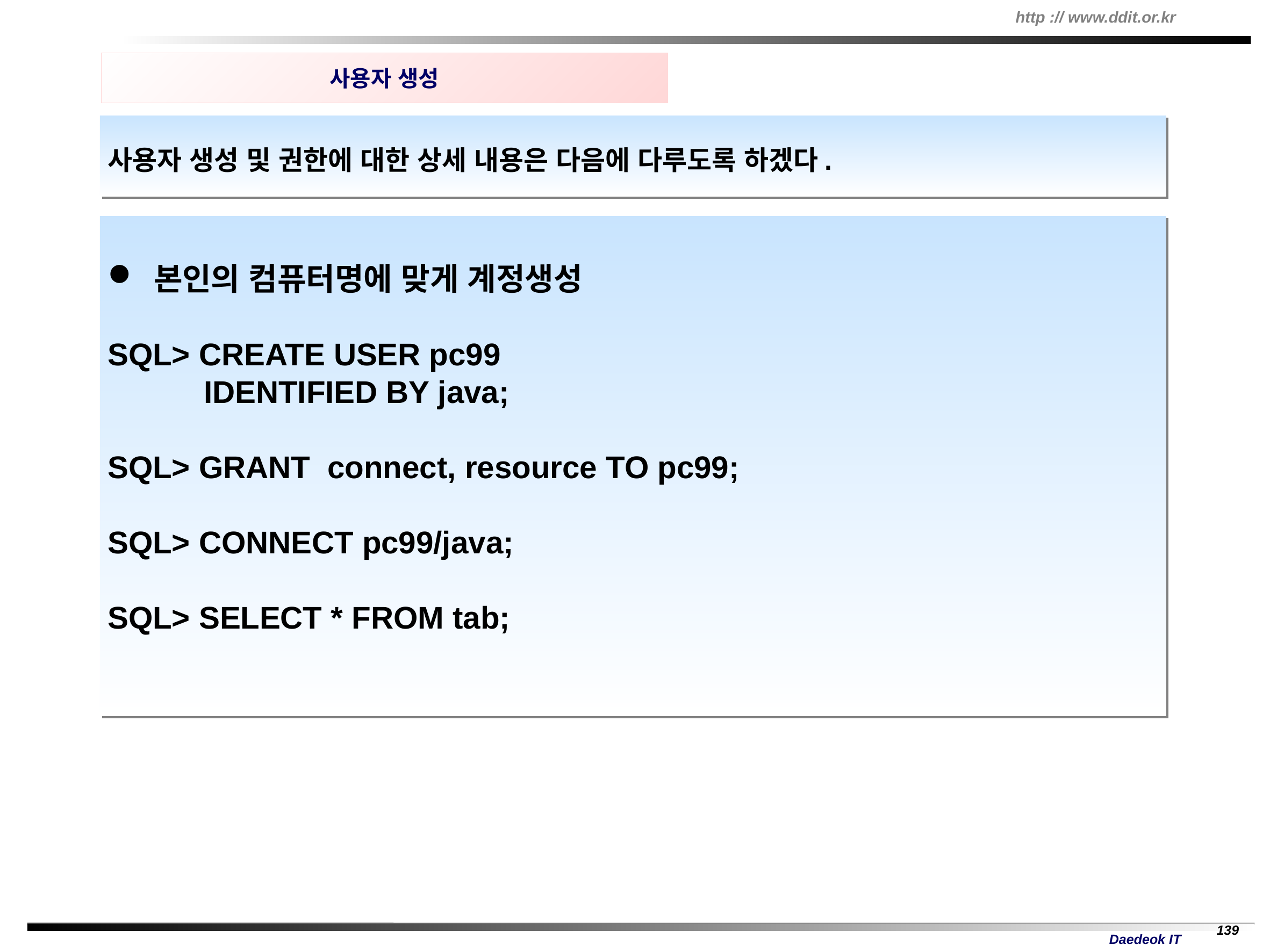

사용자 생성
사용자 생성 및 권한에 대한 상세 내용은 다음에 다루도록 하겠다.
 본인의 컴퓨터명에 맞게 계정생성

SQL> CREATE USER pc99
           IDENTIFIED BY java;

SQL> GRANT  connect, resource TO pc99;

SQL> CONNECT pc99/java;

SQL> SELECT * FROM tab;